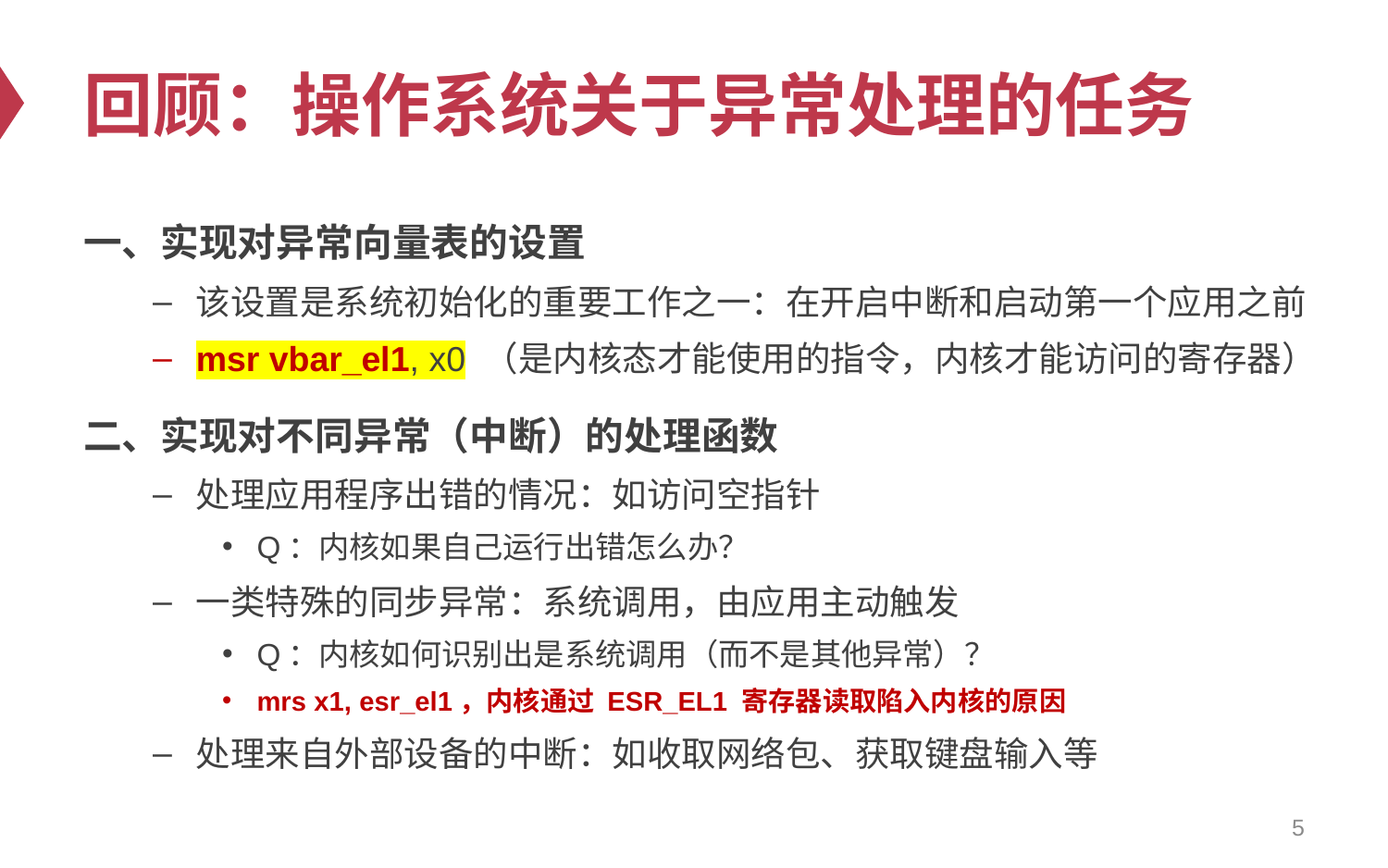

# 回顾：操作系统关于异常处理的任务
一、实现对异常向量表的设置
该设置是系统初始化的重要工作之一：在开启中断和启动第一个应用之前
msr vbar_el1, x0 （是内核态才能使用的指令，内核才能访问的寄存器）
二、实现对不同异常（中断）的处理函数
处理应用程序出错的情况：如访问空指针
Q：内核如果自己运行出错怎么办？
一类特殊的同步异常：系统调用，由应用主动触发
Q：内核如何识别出是系统调用（而不是其他异常）？
mrs x1, esr_el1，内核通过 ESR_EL1 寄存器读取陷入内核的原因
处理来自外部设备的中断：如收取网络包、获取键盘输入等
5